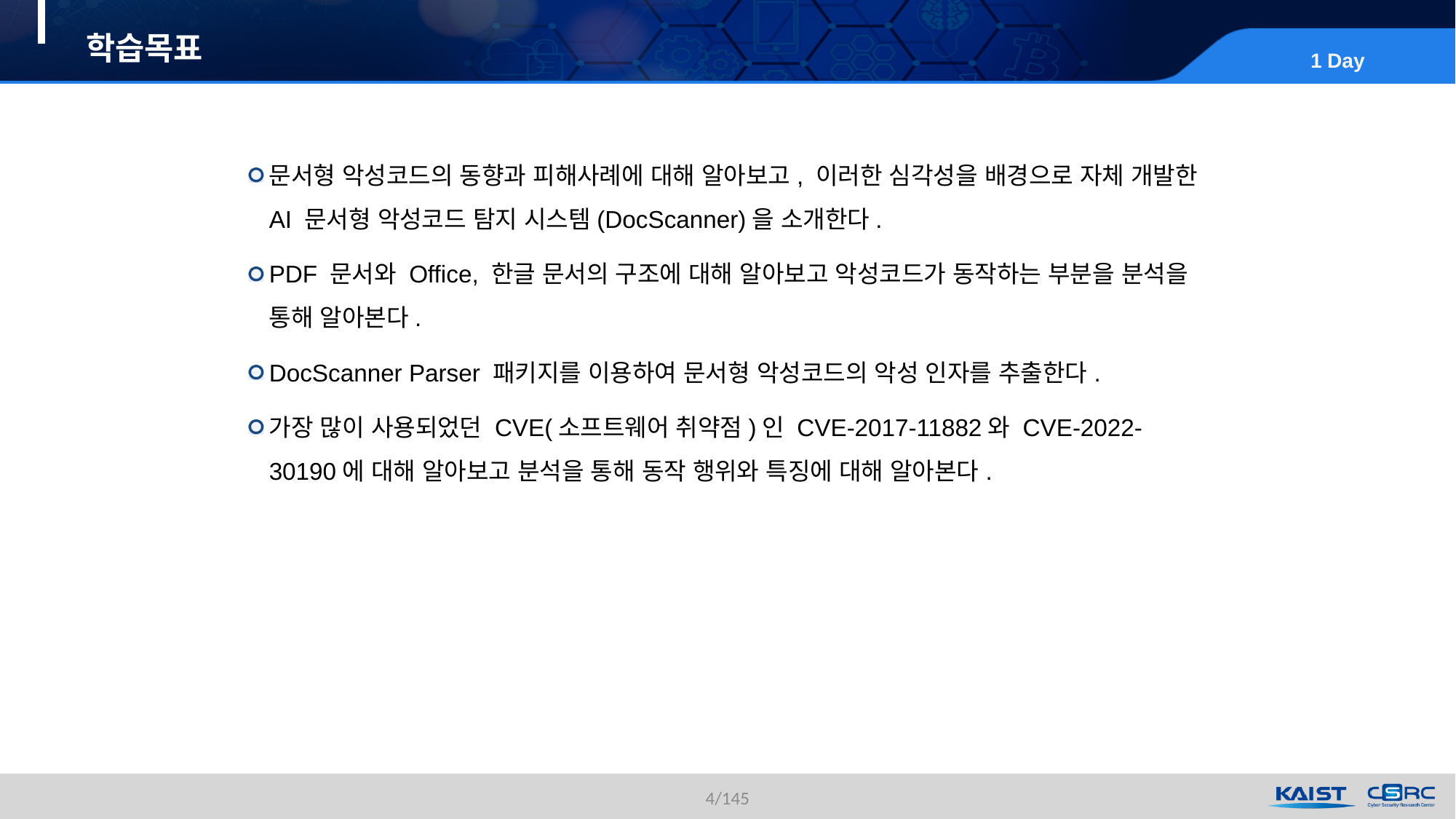

# 학습목표
문서형 악성코드의 동향과 피해사례에 대해 알아보고, 이러한 심각성을 배경으로 자체 개발한
AI 문서형 악성코드 탐지 시스템(DocScanner)을 소개한다.
PDF 문서와 Office, 한글 문서의 구조에 대해 알아보고 악성코드가 동작하는 부분을 분석을 통해 알아본다.
DocScanner Parser 패키지를 이용하여 문서형 악성코드의 악성 인자를 추출한다.
가장 많이 사용되었던 CVE(소프트웨어 취약점)인 CVE-2017-11882와 CVE-2022-30190에 대해 알아보고 분석을 통해 동작 행위와 특징에 대해 알아본다.
4/145